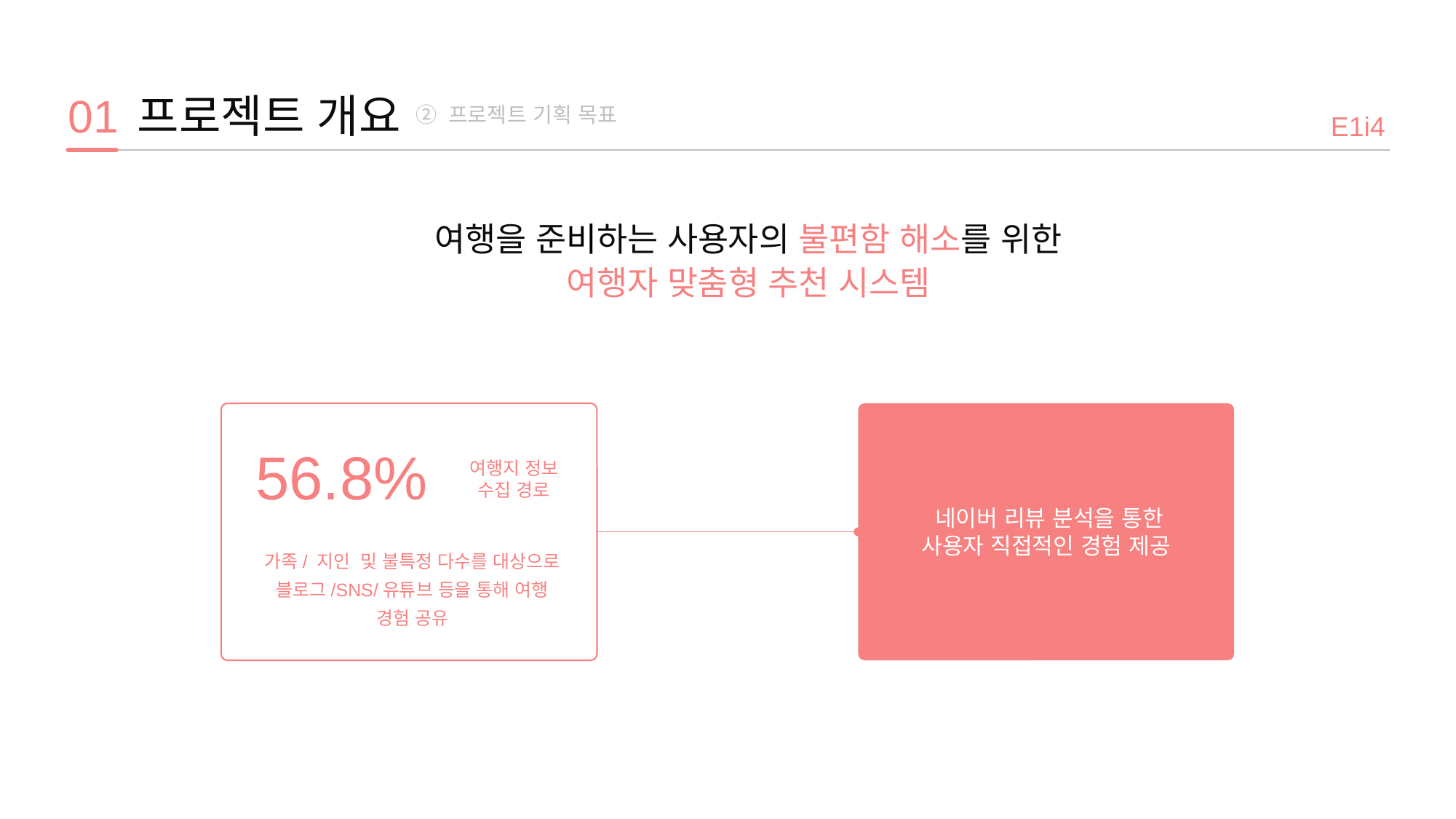

프로젝트 개요
01
② 프로젝트 기획 목표
E1i4
여행을 준비하는 사용자의 불편함 해소를 위한
여행자 맞춤형 추천 시스템

56.8%
여행지 정보
수집 경로
네이버 리뷰 분석을 통한
사용자 직접적인 경험 제공
가족/ 지인  및 불특정 다수를 대상으로 블로그/SNS/유튜브 등을 통해 여행 경험 공유